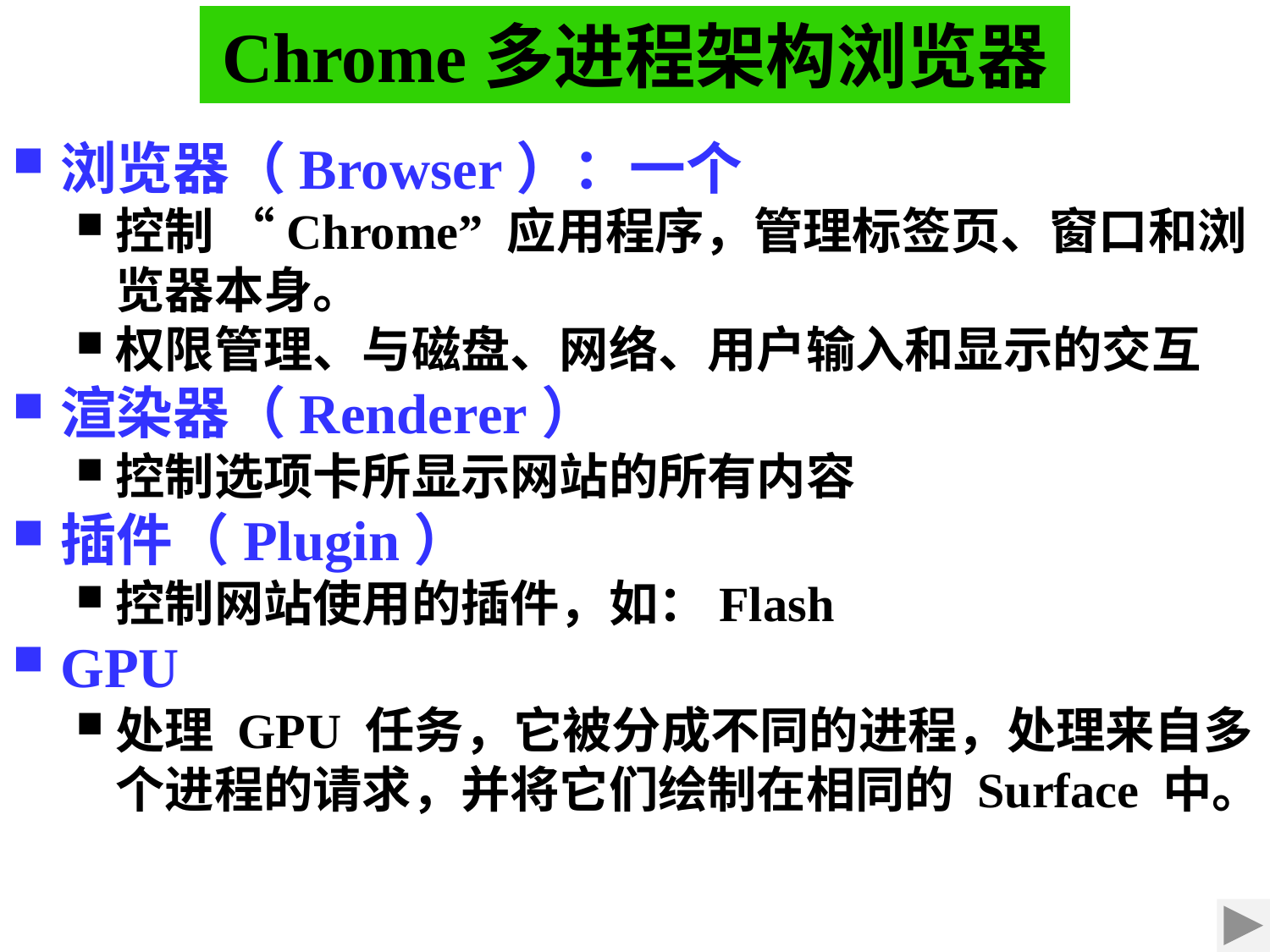

Chrome多进程架构浏览器
浏览器（Browser）：一个
控制 “Chrome” 应用程序，管理标签页、窗口和浏览器本身。
权限管理、与磁盘、网络、用户输入和显示的交互
渲染器（Renderer）
控制选项卡所显示网站的所有内容
插件（Plugin）
控制网站使用的插件，如：Flash
GPU
处理 GPU 任务，它被分成不同的进程，处理来自多个进程的请求，并将它们绘制在相同的 Surface 中。